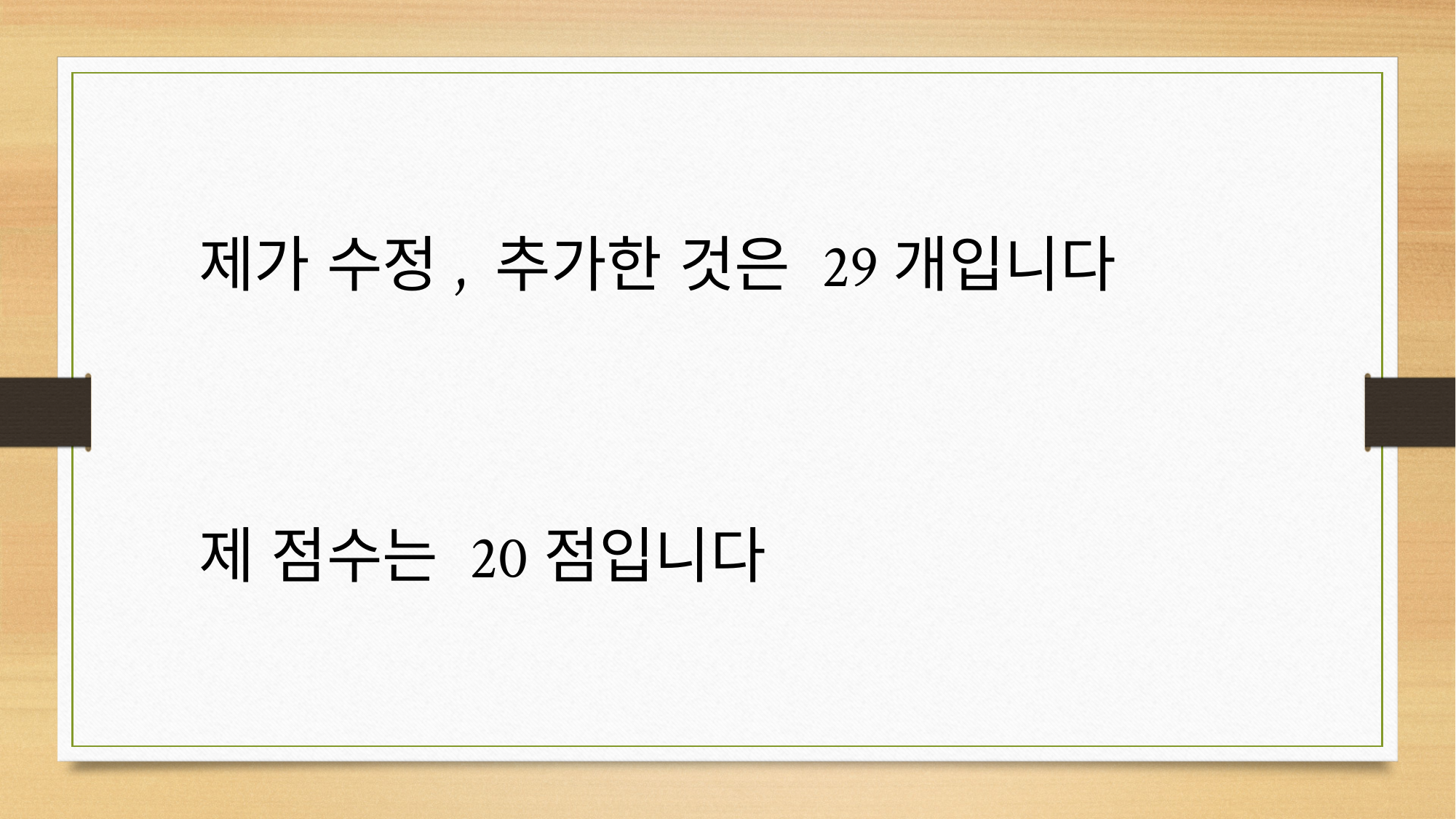

제가 수정, 추가한 것은 29개입니다

제 점수는 20점입니다